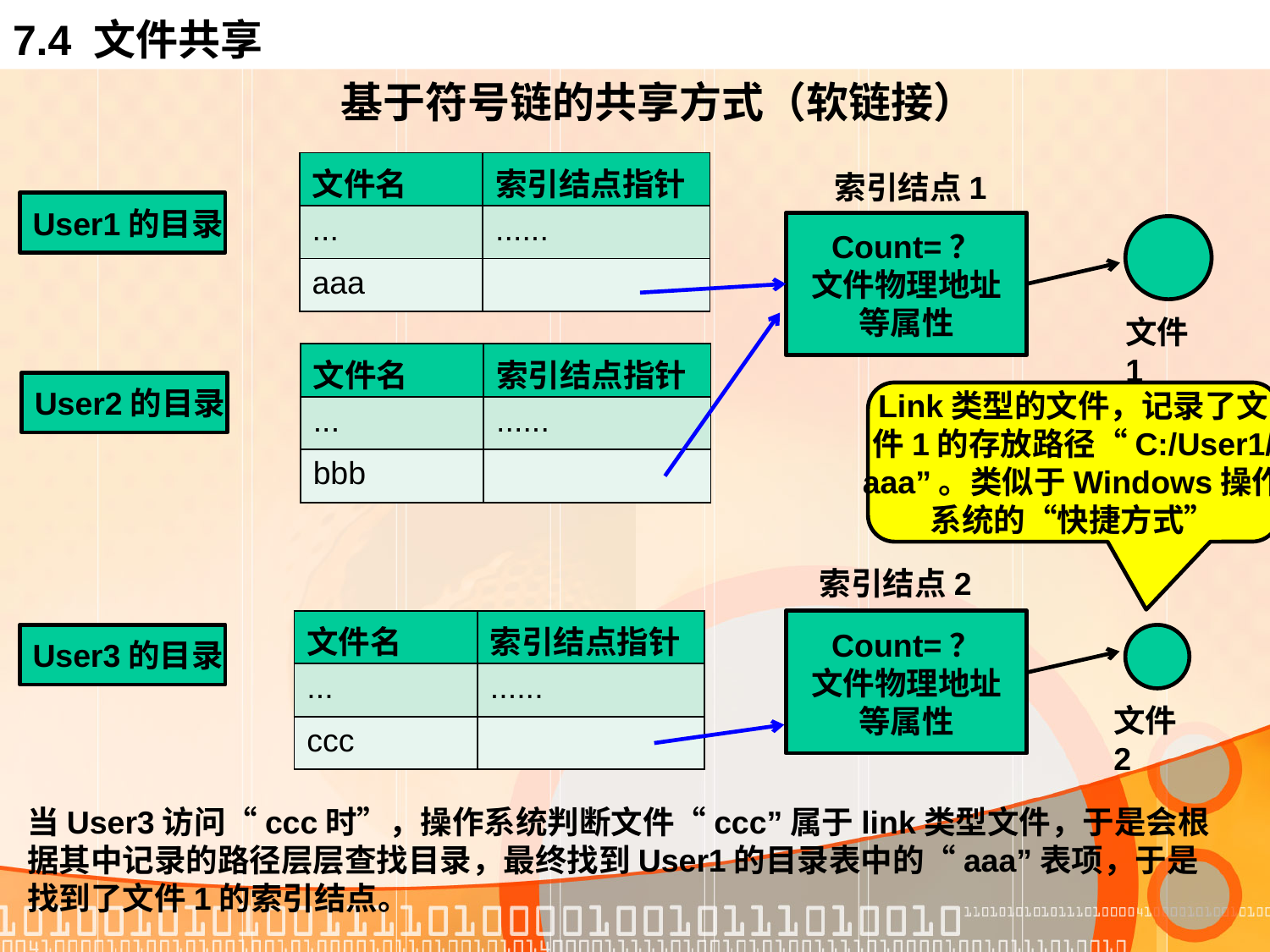

# 7.4 文件共享
基于符号链的共享方式（软链接）
| 文件名 | 索引结点指针 |
| --- | --- |
| ... | ...... |
| aaa |  |
索引结点1
User1的目录
Count=？
文件物理地址
等属性

文件1
| 文件名 | 索引结点指针 |
| --- | --- |
| ... | ...... |
| bbb |  |
User2的目录
Link类型的文件，记录了文
件1的存放路径“C:/User1/
aaa”。类似于Windows操作
系统的“快捷方式”
索引结点2
| 文件名 | 索引结点指针 |
| --- | --- |
| ... | ...... |
| ccc |  |
Count=？
文件物理地址
等属性
User3的目录

文件2
当User3访问“ccc时”，操作系统判断文件“ccc”属于link类型文件，于是会根据其中记录的路径层层查找目录，最终找到User1的目录表中的“aaa”表项，于是找到了文件1的索引结点。